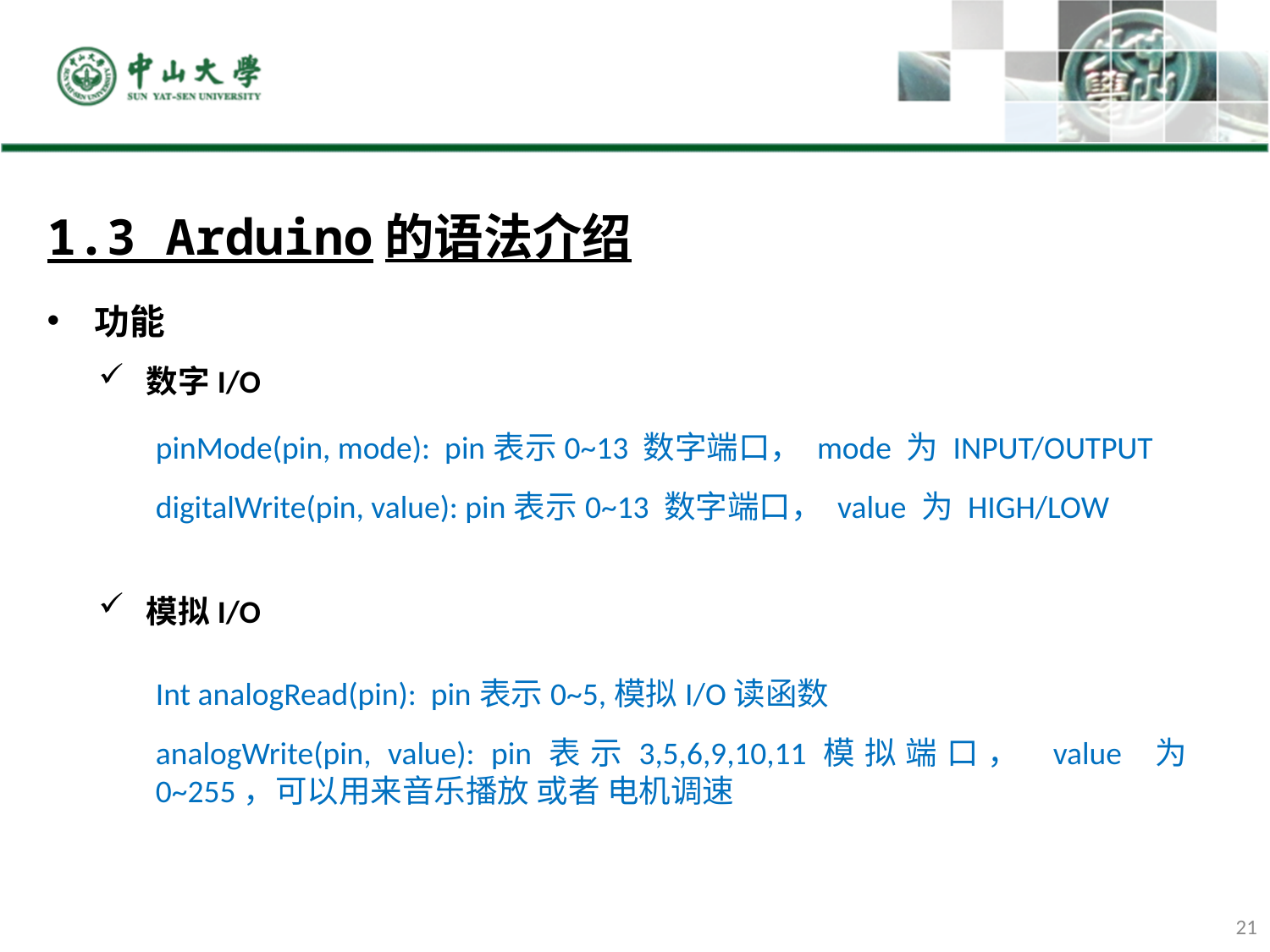

1.3 Arduino的语法介绍
功能
数字I/O
pinMode(pin, mode):  pin表示0~13 数字端口， mode 为 INPUT/OUTPUT
digitalWrite(pin, value): pin表示0~13 数字端口， value 为 HIGH/LOW

模拟I/O
Int analogRead(pin):  pin表示0~5,模拟I/O读函数
analogWrite(pin, value): pin表示3,5,6,9,10,11模拟端口， value 为 0~255，可以用来音乐播放 或者 电机调速

21